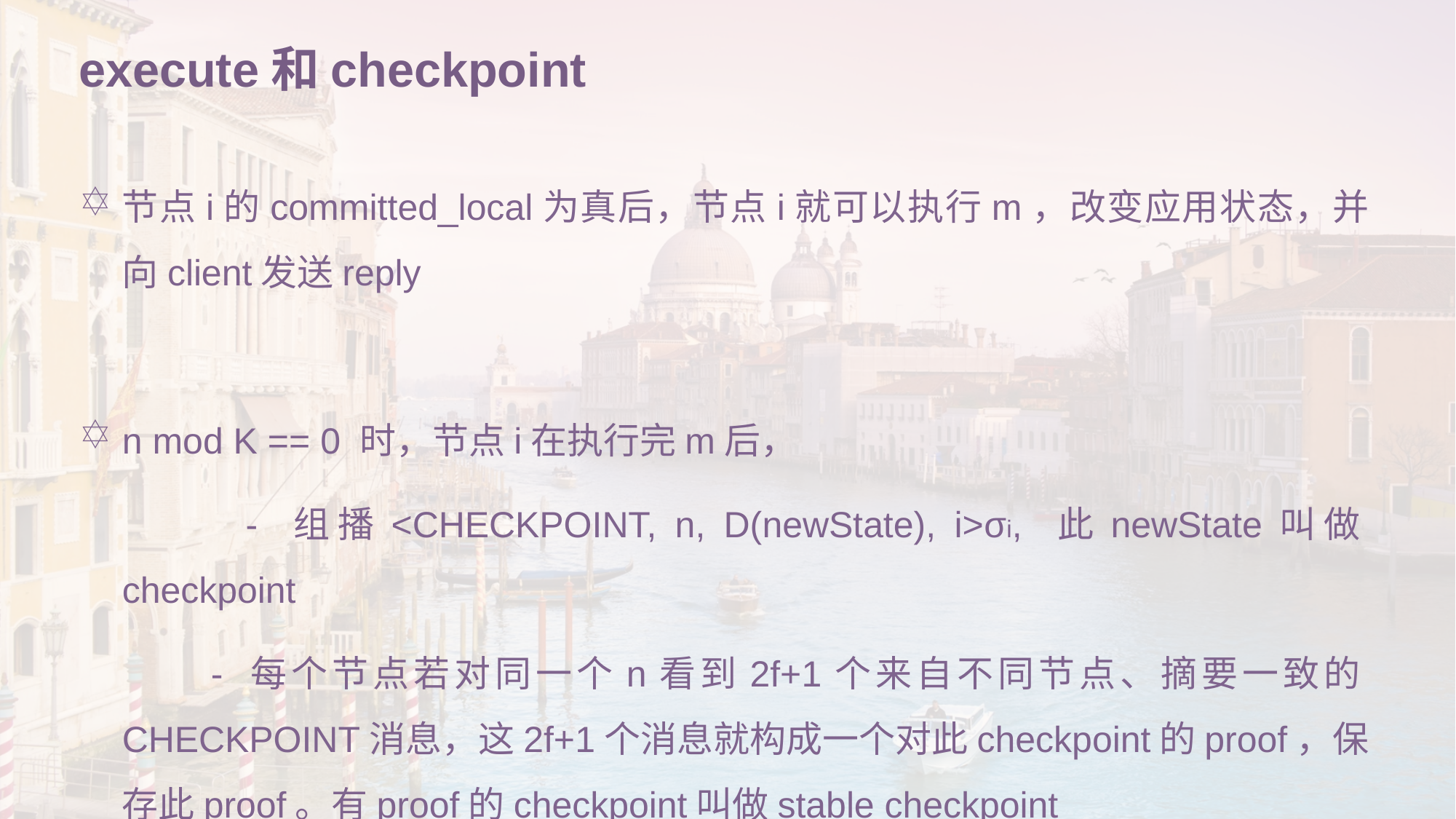

# execute和checkpoint
节点i的committed_local为真后，节点i就可以执行m，改变应用状态，并向client发送reply

n mod K == 0 时，节点i在执行完m后，
         - 组播<CHECKPOINT, n, D(newState), i>σi, 此newState叫做checkpoint
         - 每个节点若对同一个n看到2f+1个来自不同节点、摘要一致的CHECKPOINT消息，这2f+1个消息就构成一个对此checkpoint的proof，保存此proof。有proof的checkpoint叫做stable checkpoint